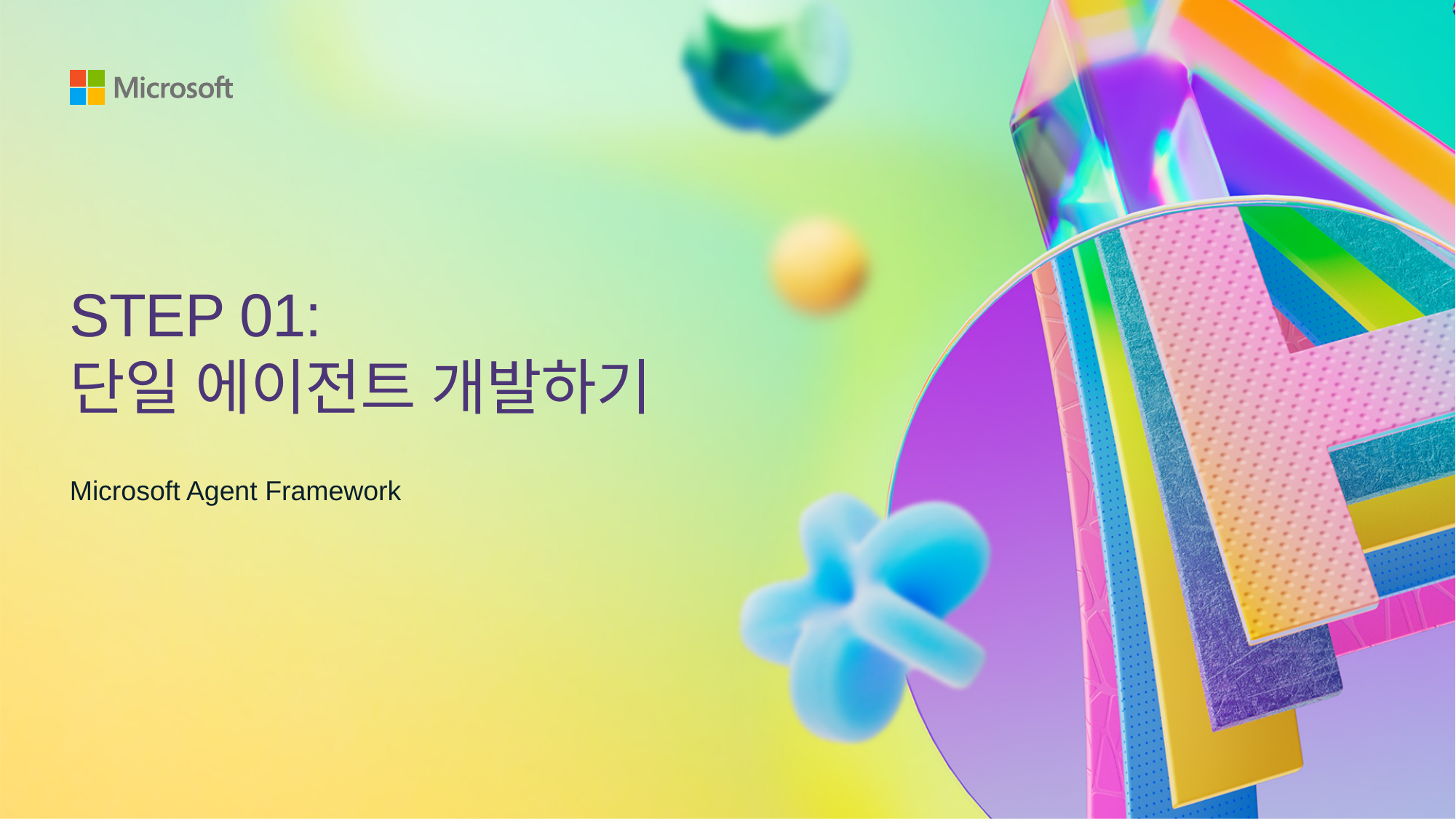

# STEP 01: 단일 에이전트 개발하기
Microsoft Agent Framework